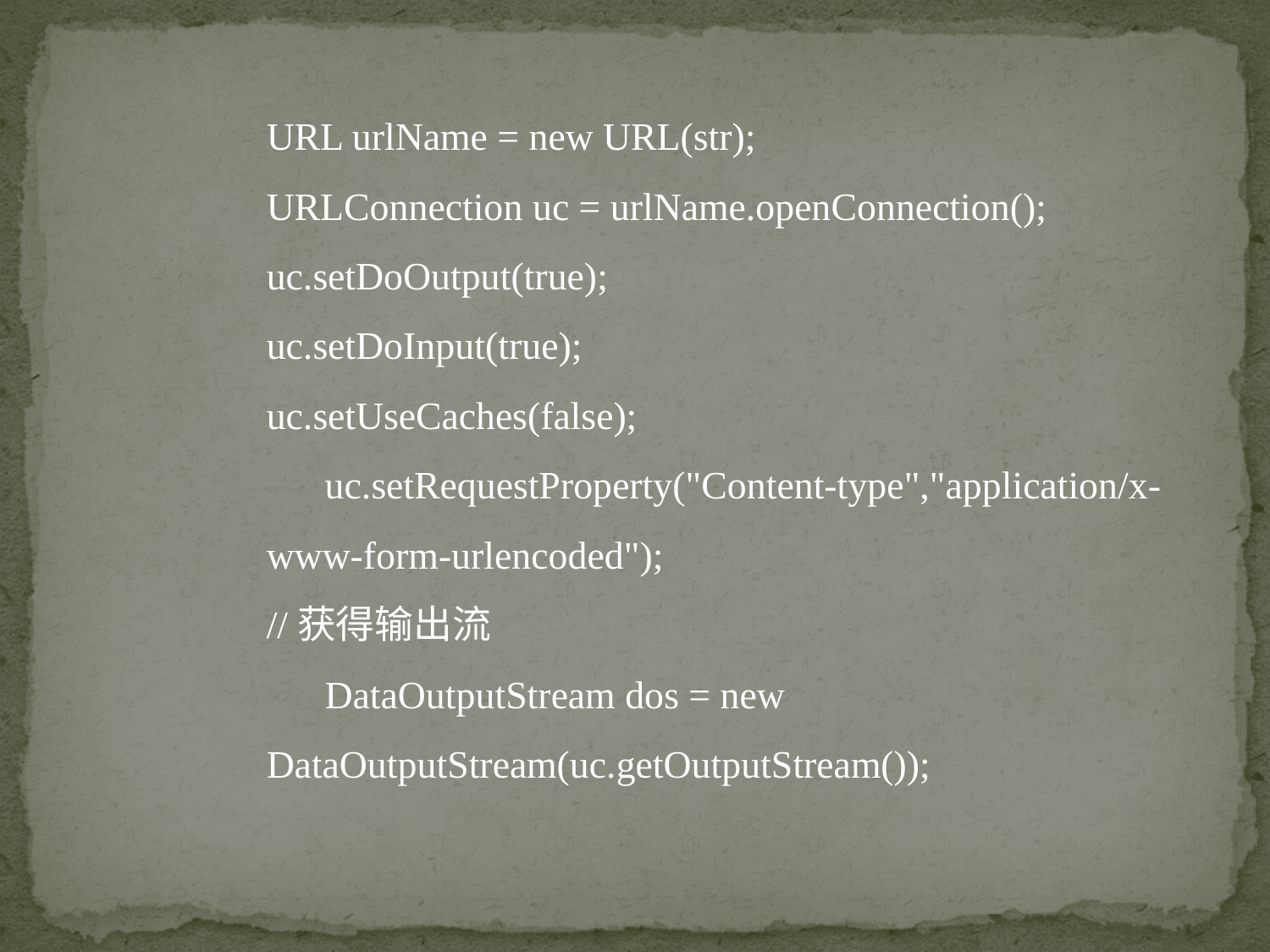

URL urlName = new URL(str);
URLConnection uc = urlName.openConnection();
uc.setDoOutput(true);
uc.setDoInput(true);
uc.setUseCaches(false);
      uc.setRequestProperty("Content-type","application/x-www-form-urlencoded");
//获得输出流
      DataOutputStream dos = new DataOutputStream(uc.getOutputStream());